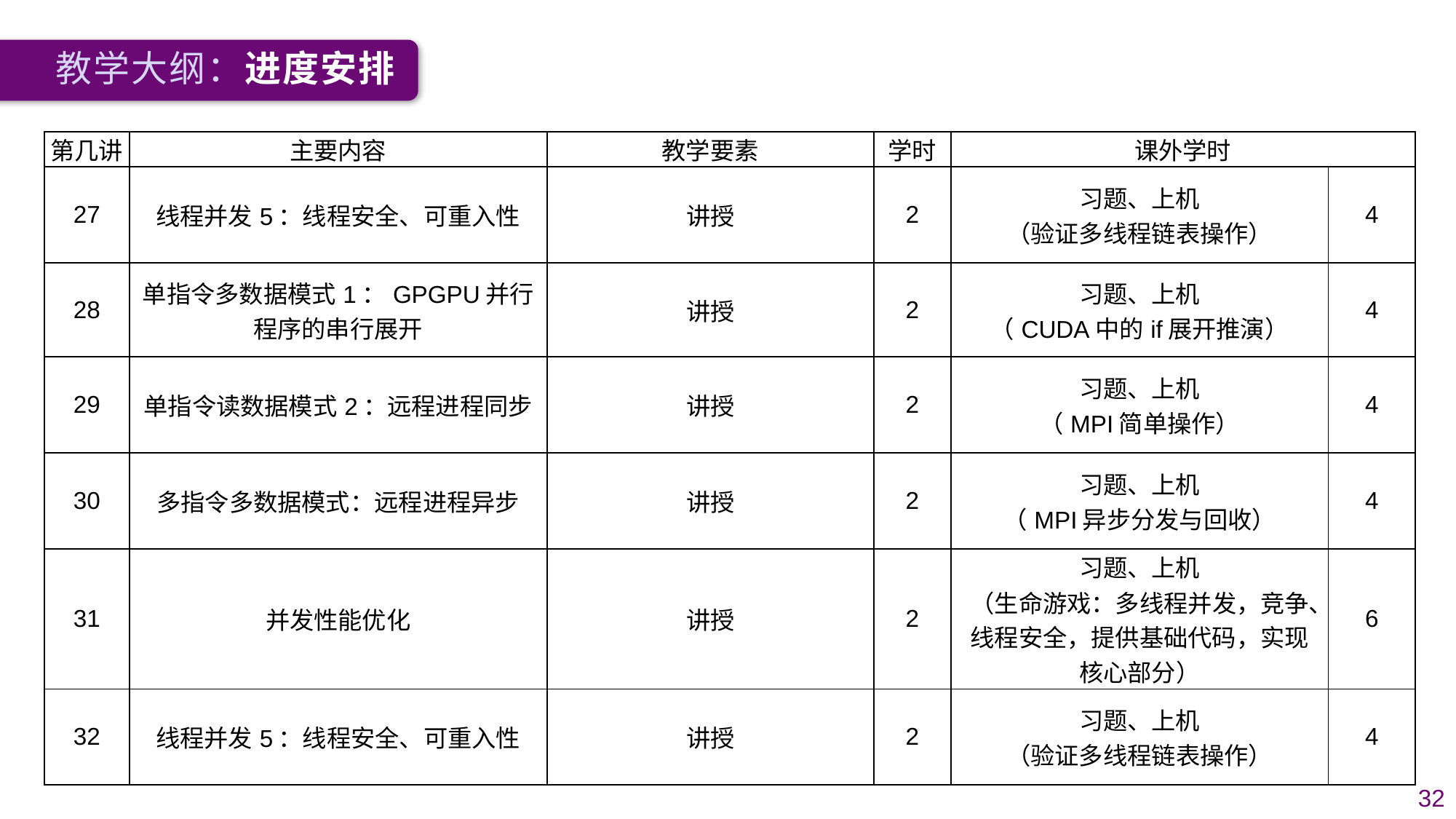

教学大纲：进度安排
| 第几讲 | 主要内容 | 教学要素 | 学时 | 课外学时 | 课外学时 |
| --- | --- | --- | --- | --- | --- |
| 27 | 线程并发5：线程安全、可重入性 | 讲授 | 2 | 习题、上机 （验证多线程链表操作） | 4 |
| 28 | 单指令多数据模式1：GPGPU并行程序的串行展开 | 讲授 | 2 | 习题、上机 （CUDA中的if展开推演） | 4 |
| 29 | 单指令读数据模式2：远程进程同步 | 讲授 | 2 | 习题、上机 （MPI简单操作） | 4 |
| 30 | 多指令多数据模式：远程进程异步 | 讲授 | 2 | 习题、上机 （MPI异步分发与回收） | 4 |
| 31 | 并发性能优化 | 讲授 | 2 | 习题、上机 （生命游戏：多线程并发，竞争、线程安全，提供基础代码，实现核心部分） | 6 |
| 32 | 线程并发5：线程安全、可重入性 | 讲授 | 2 | 习题、上机 （验证多线程链表操作） | 4 |
32